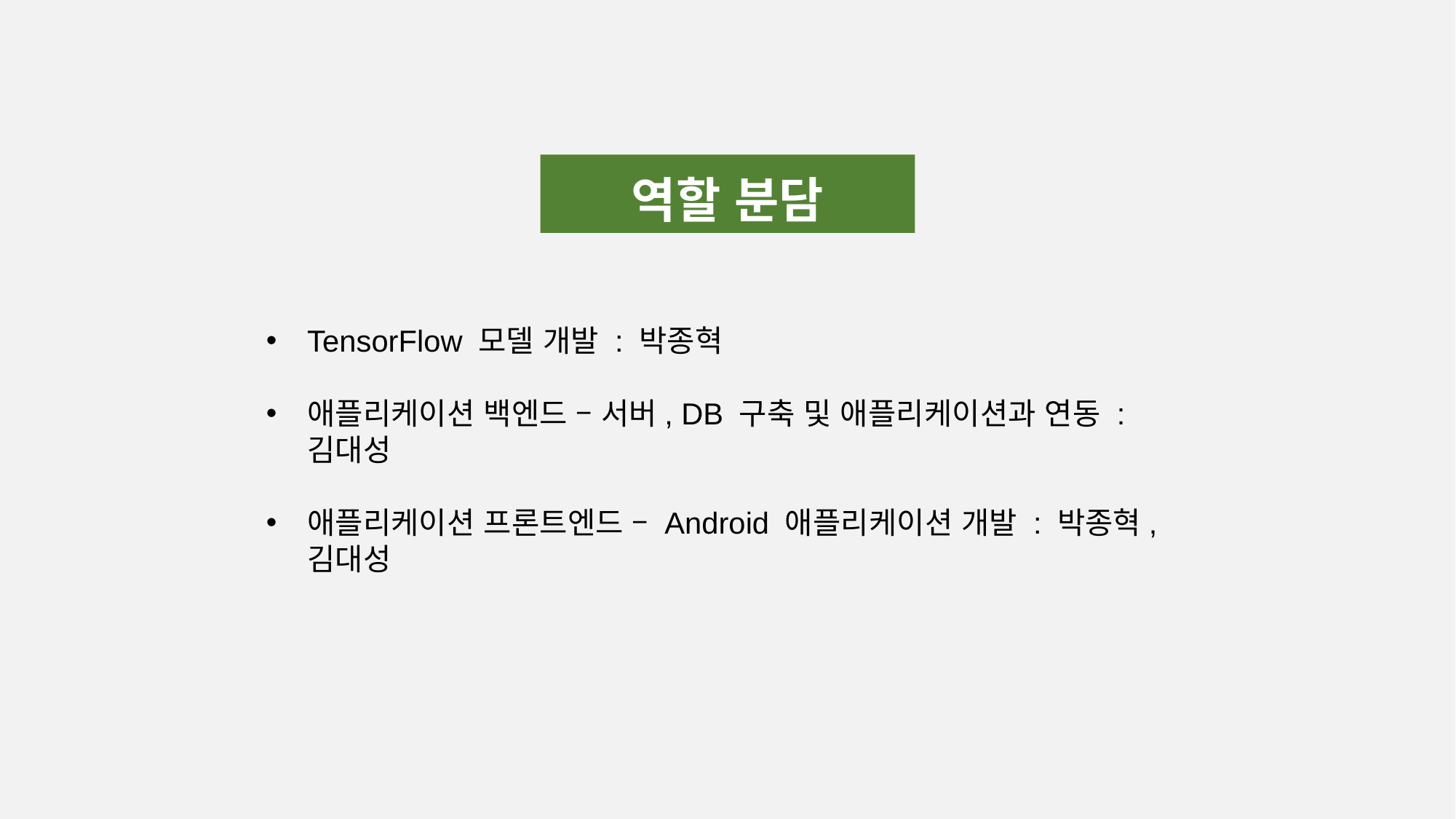

역할 분담
TensorFlow 모델 개발 : 박종혁

애플리케이션 백엔드 – 서버, DB 구축 및 애플리케이션과 연동 : 김대성

애플리케이션 프론트엔드 – Android 애플리케이션 개발 : 박종혁, 김대성